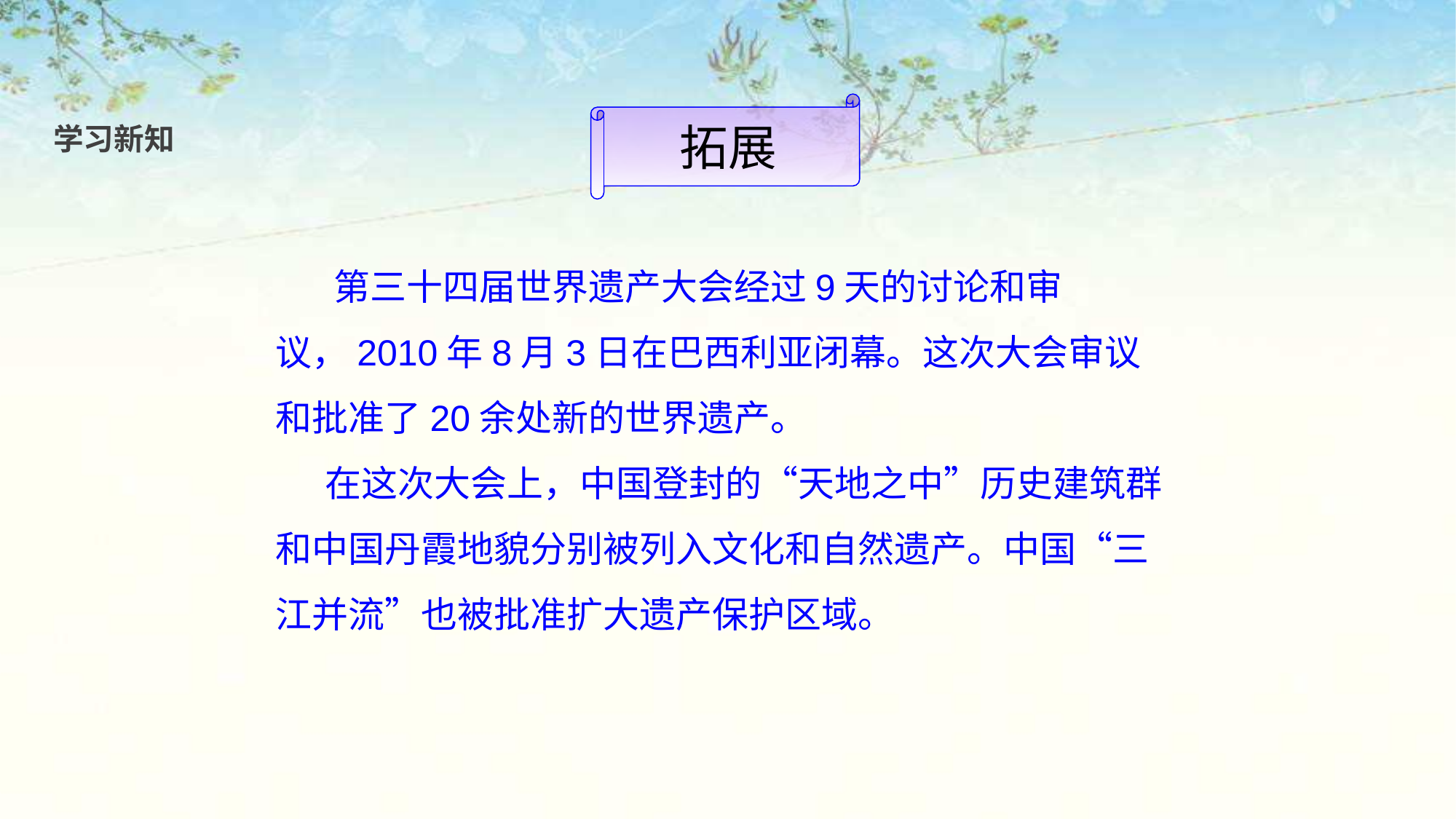

拓展
学习新知
      第三十四届世界遗产大会经过9天的讨论和审议，2010年8月3日在巴西利亚闭幕。这次大会审议和批准了20余处新的世界遗产。
     在这次大会上，中国登封的“天地之中”历史建筑群和中国丹霞地貌分别被列入文化和自然遗产。中国“三江并流”也被批准扩大遗产保护区域。